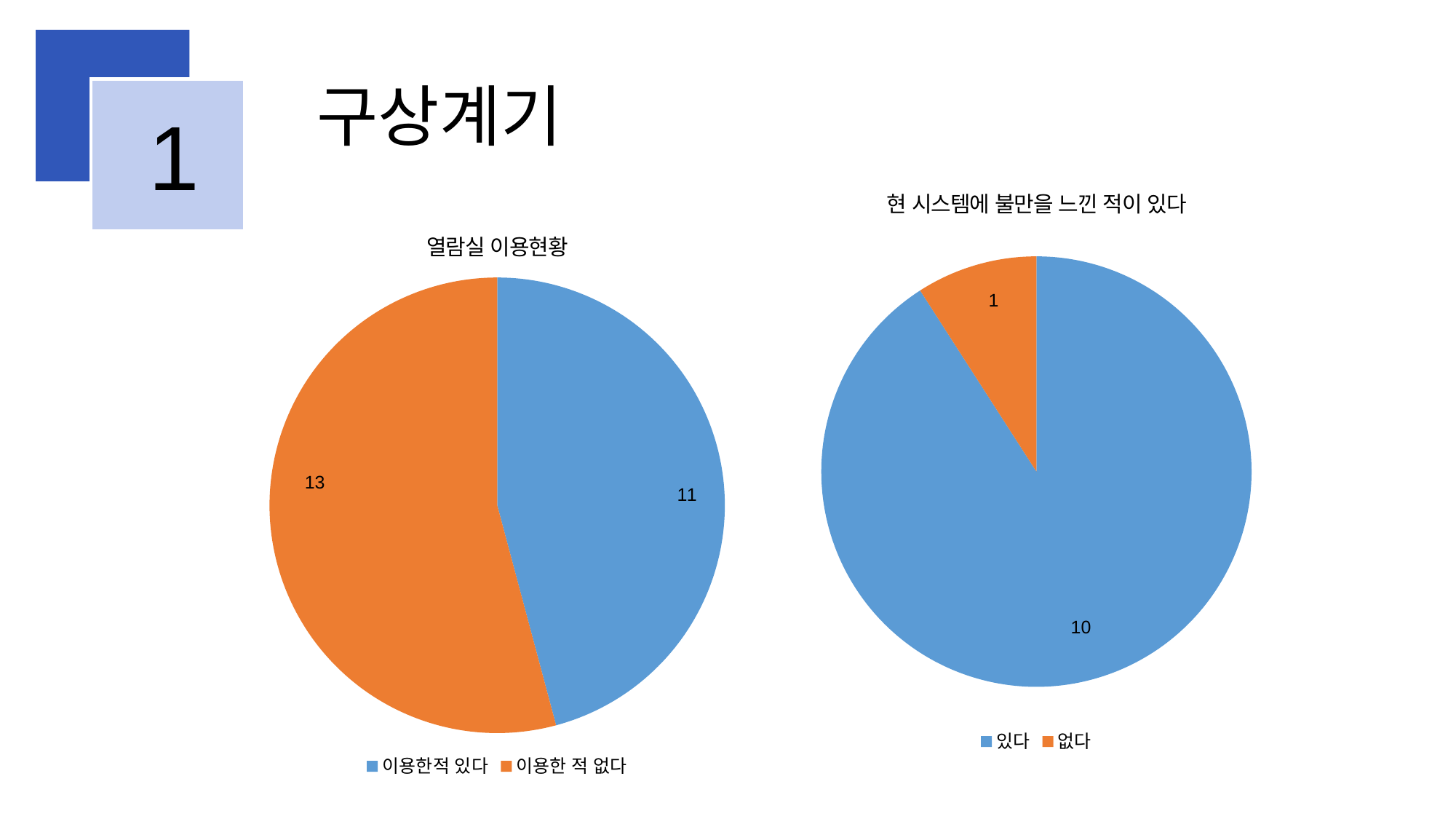

# 구상계기
1

### Chart:

| Category | 현 시스템에 불만을 느낀 적이 있다 |
|---|---|
| 있다 | 10.0 |
| 없다 | 1.0 |

### Chart:

| Category | 열람실 이용현황 |
|---|---|
| 이용한적 있다 | 11.0 |
| 이용한 적 없다 | 13.0 |